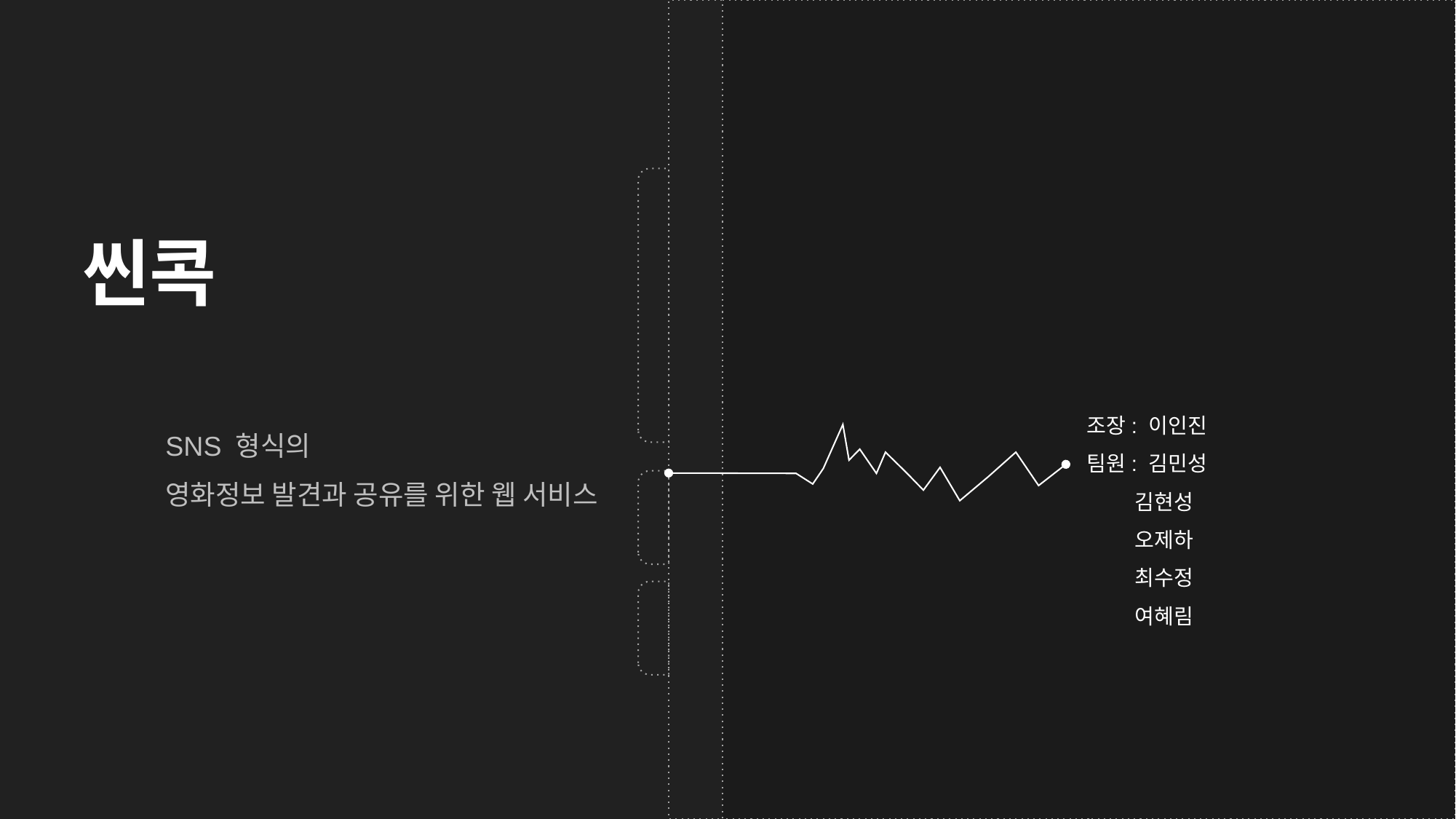

씬콕

조장: 이인진
팀원: 김민성
         김현성
         오제하
         최수정
         여혜림
SNS 형식의
영화정보 발견과 공유를 위한 웹 서비스